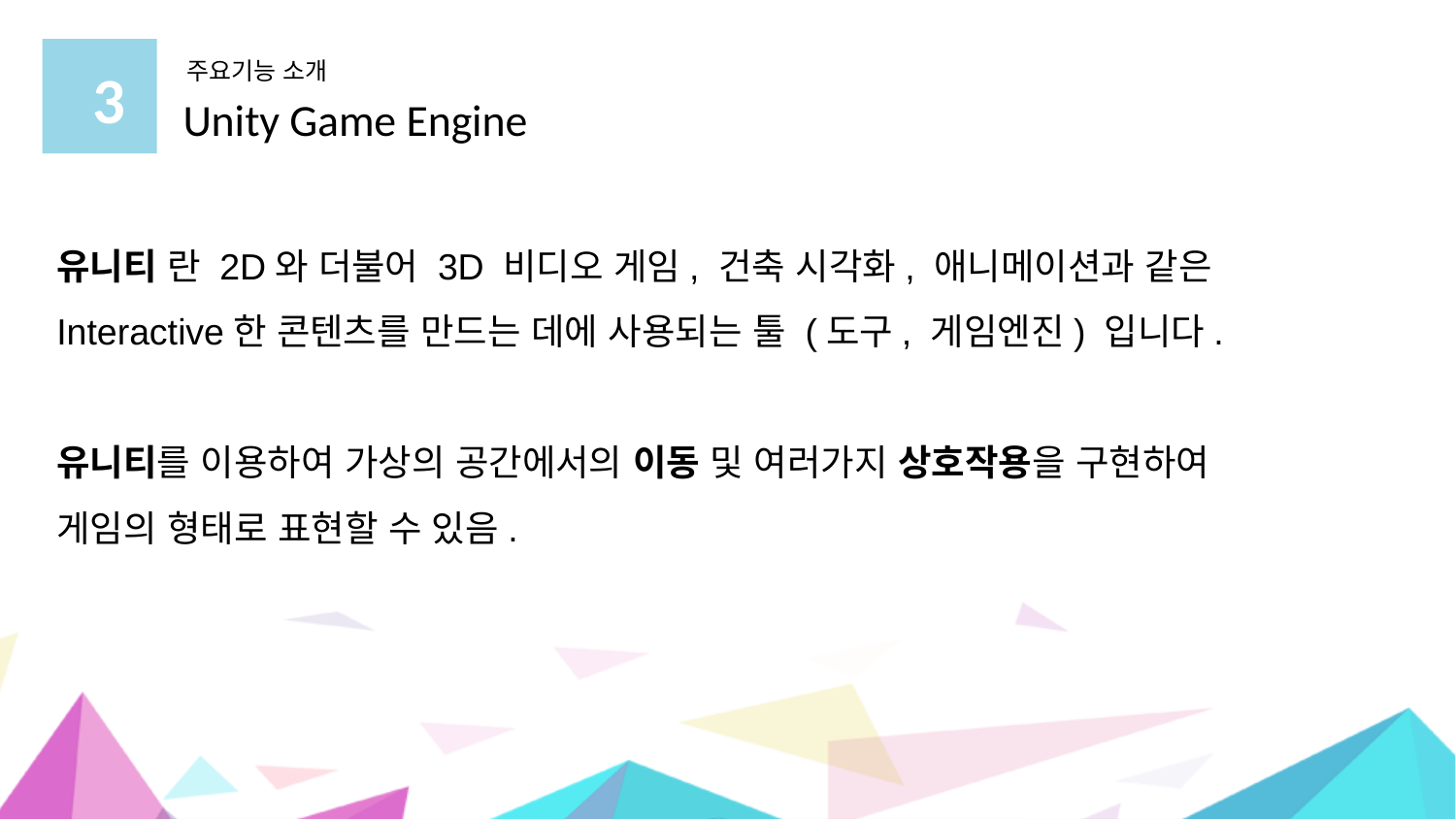

주요기능 소개
Unity Game Engine
3
유니티 란 2D와 더불어 3D 비디오 게임, 건축 시각화, 애니메이션과 같은 Interactive한 콘텐츠를 만드는 데에 사용되는 툴 (도구, 게임엔진) 입니다.

유니티를 이용하여 가상의 공간에서의 이동 및 여러가지 상호작용을 구현하여
게임의 형태로 표현할 수 있음.